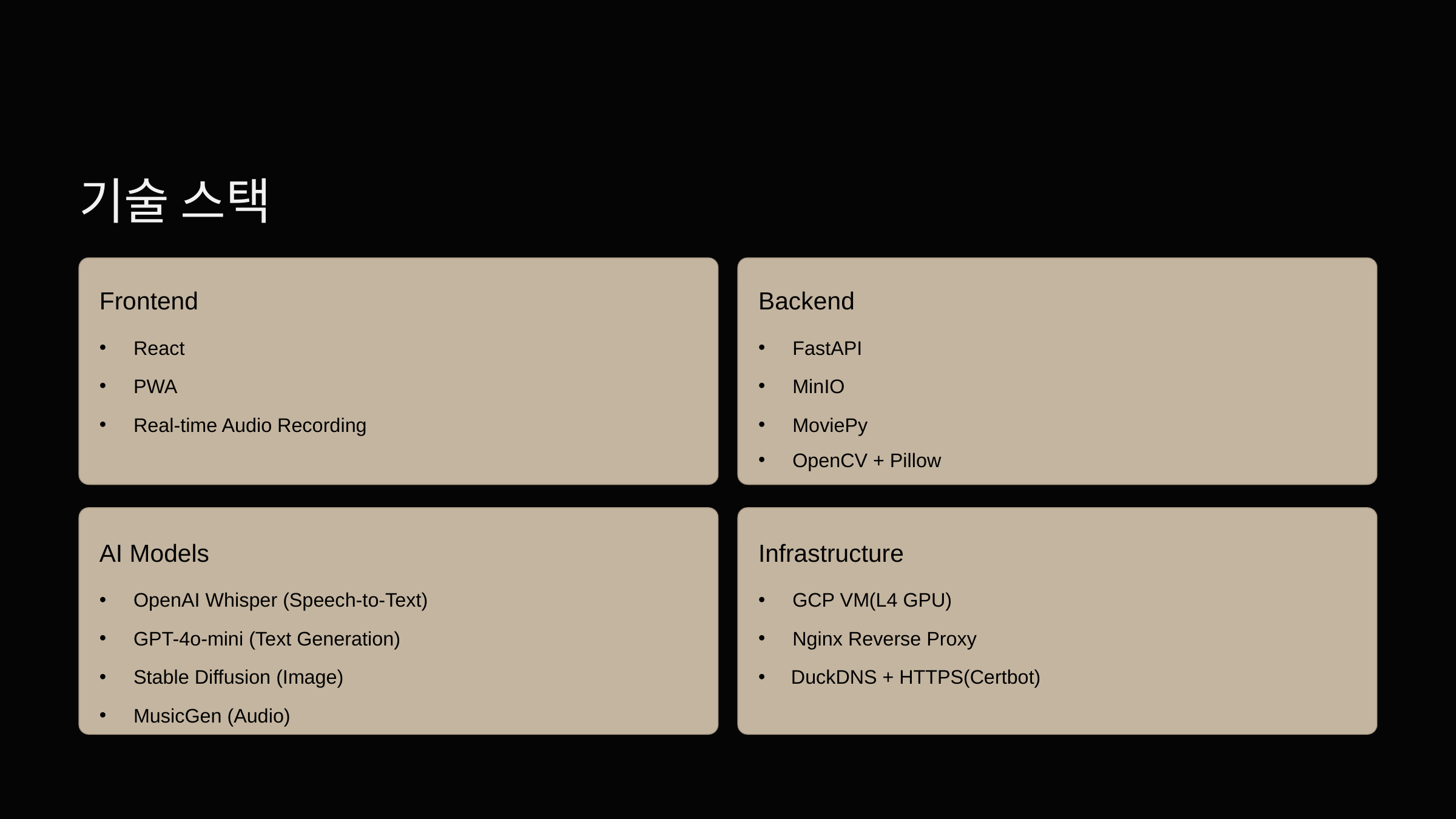

기술 스택

Frontend
Backend
React
FastAPI
PWA
MinIO
Real-time Audio Recording
MoviePy
OpenCV + Pillow

AI Models
Infrastructure
OpenAI Whisper (Speech-to-Text)
GCP VM(L4 GPU)
GPT-4o-mini (Text Generation)
Nginx Reverse Proxy
Stable Diffusion (Image)
DuckDNS + HTTPS(Certbot)
MusicGen (Audio)